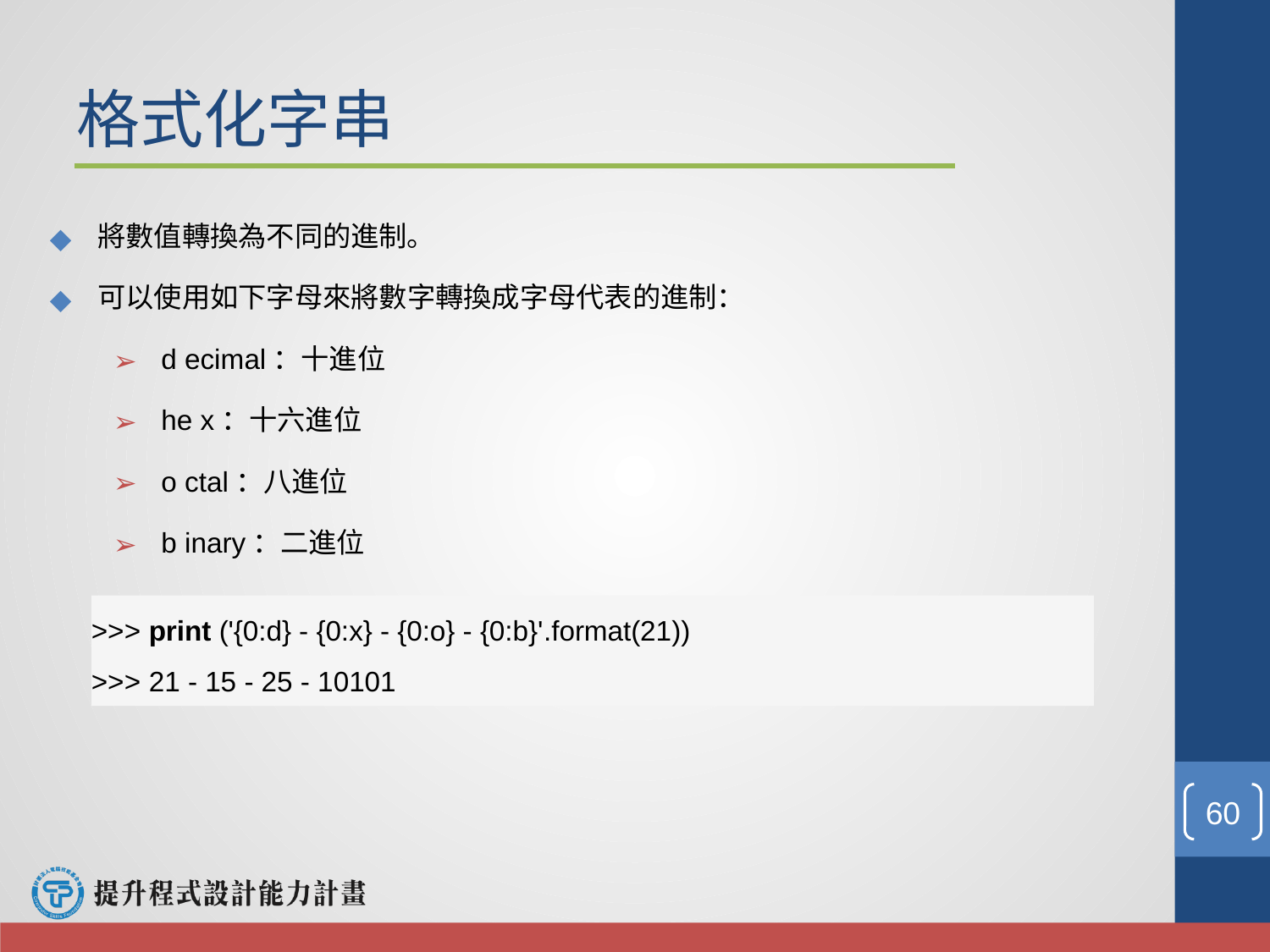

格式化字串
將數值轉換為不同的進制。
可以使用如下字母來將數字轉換成字母代表的進制：
d ecimal：十進位
he x：十六進位
o ctal：八進位
b inary：二進位

>>> print ('{0:d} - {0:x} - {0:o} - {0:b}'.format(21))
>>> 21 - 15 - 25 - 10101
60